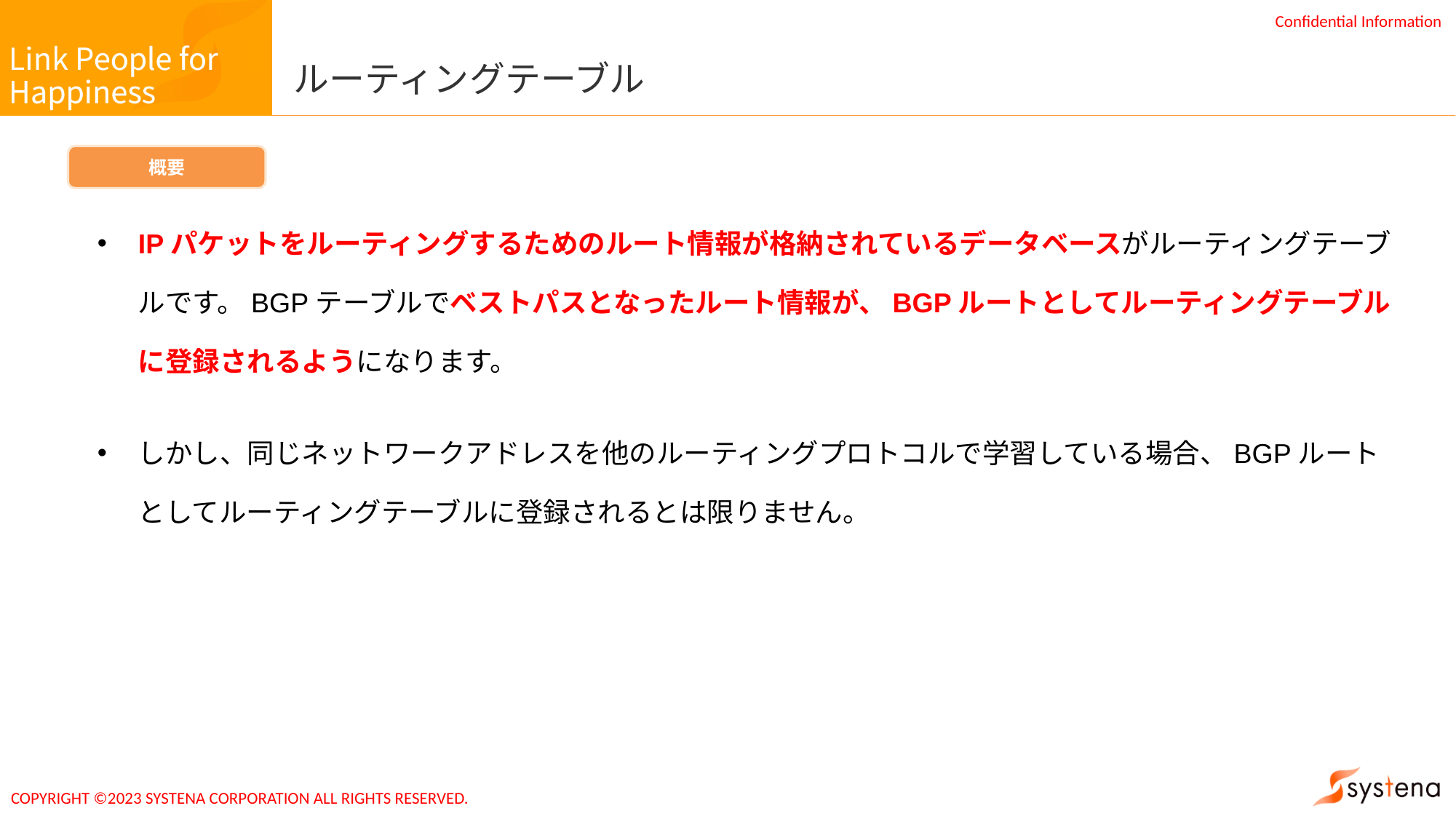

# ルーティングテーブル
概要
IPパケットをルーティングするためのルート情報が格納されているデータベースがルーティングテーブルです。BGPテーブルでベストパスとなったルート情報が、BGPルートとしてルーティングテーブルに登録されるようになります。
しかし、同じネットワークアドレスを他のルーティングプロトコルで学習している場合、BGPルートとしてルーティングテーブルに登録されるとは限りません。